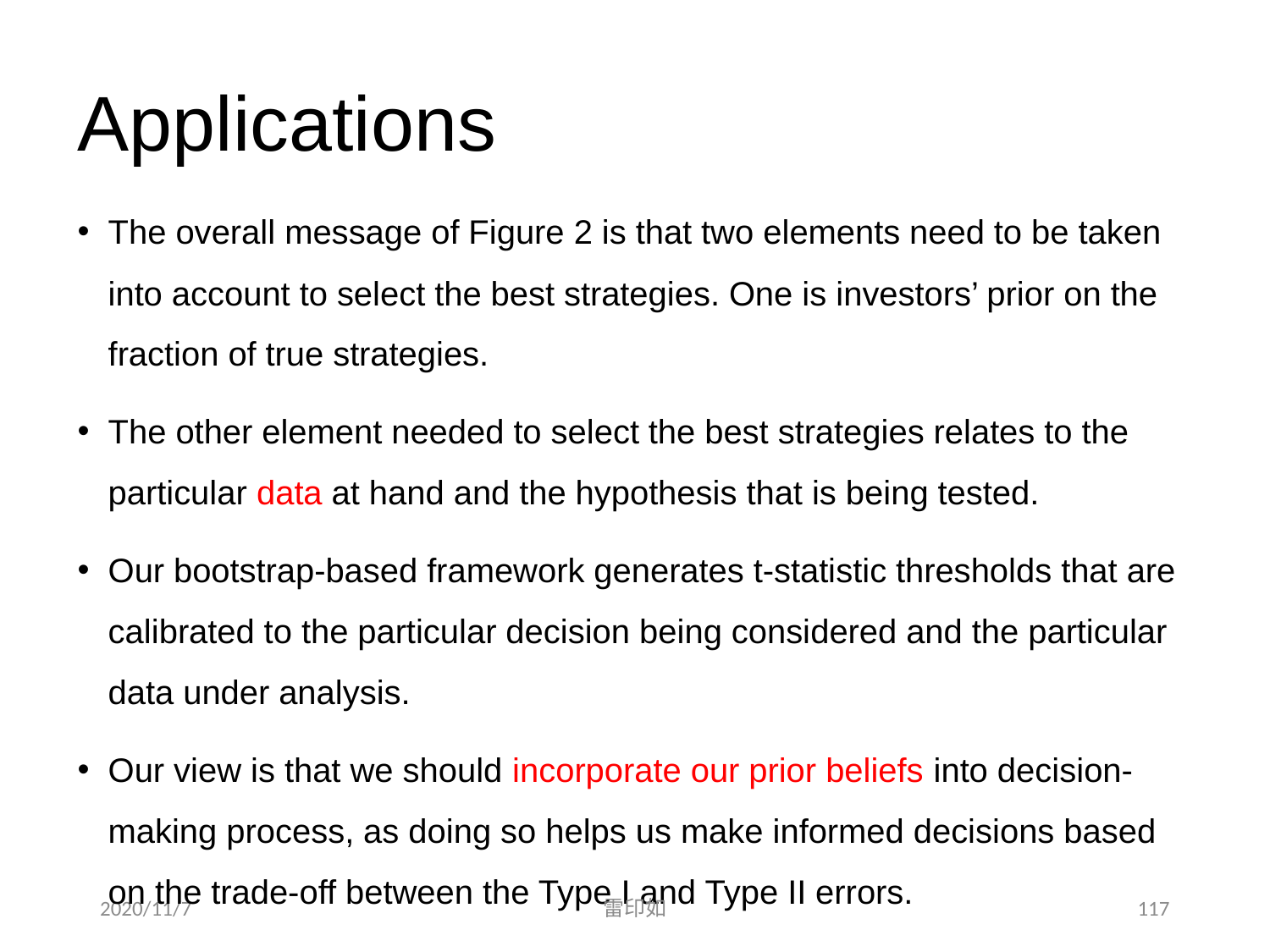

# Applications
The overall message of Figure 2 is that two elements need to be taken into account to select the best strategies. One is investors’ prior on the fraction of true strategies.
The other element needed to select the best strategies relates to the particular data at hand and the hypothesis that is being tested.
Our bootstrap-based framework generates t-statistic thresholds that are calibrated to the particular decision being considered and the particular data under analysis.
Our view is that we should incorporate our prior beliefs into decision-making process, as doing so helps us make informed decisions based on the trade-off between the Type I and Type II errors.
2020/11/7
雷印如
117